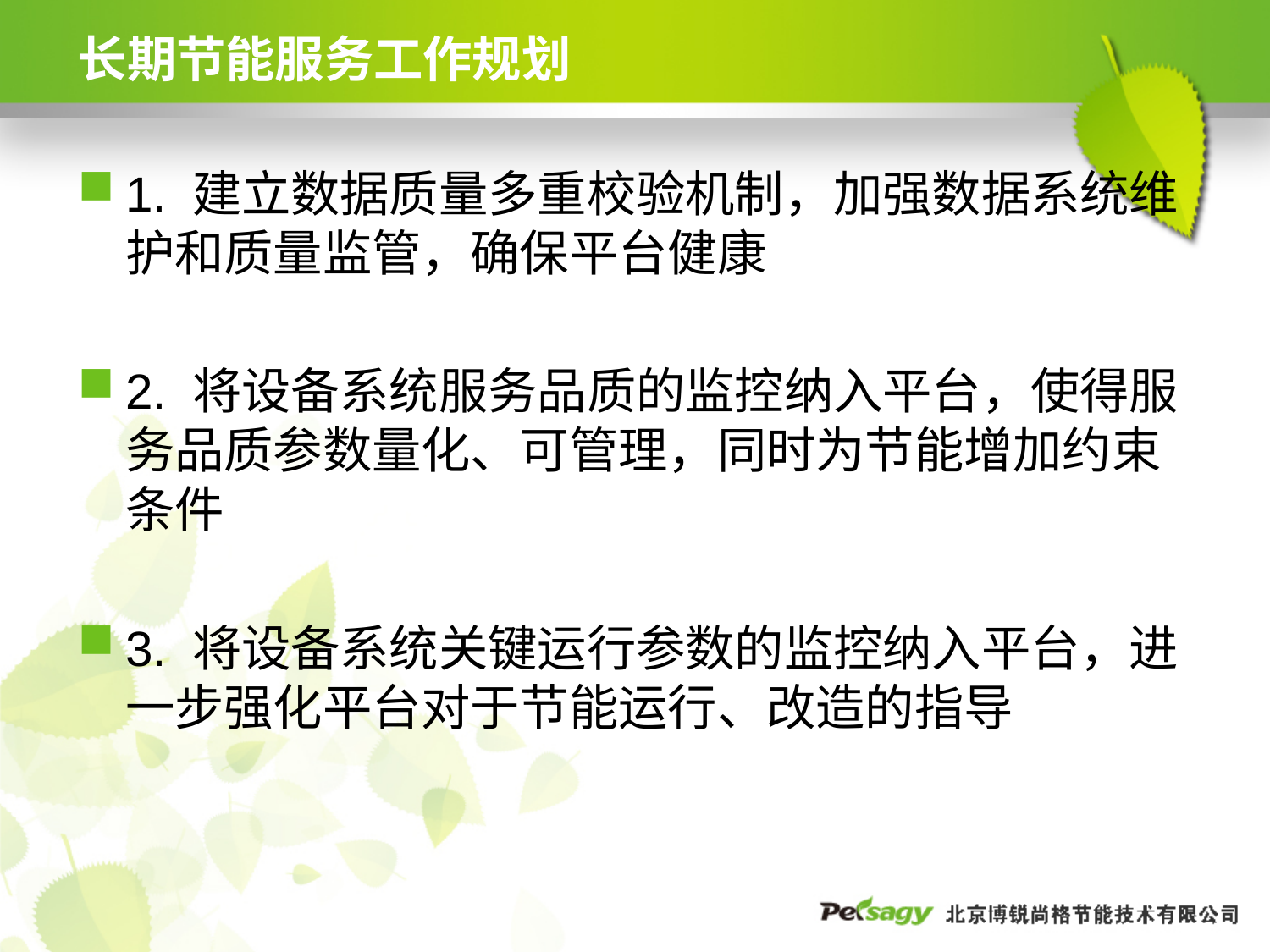

# 长期节能服务工作规划
1. 建立数据质量多重校验机制，加强数据系统维护和质量监管，确保平台健康

2. 将设备系统服务品质的监控纳入平台，使得服务品质参数量化、可管理，同时为节能增加约束条件

3. 将设备系统关键运行参数的监控纳入平台，进一步强化平台对于节能运行、改造的指导